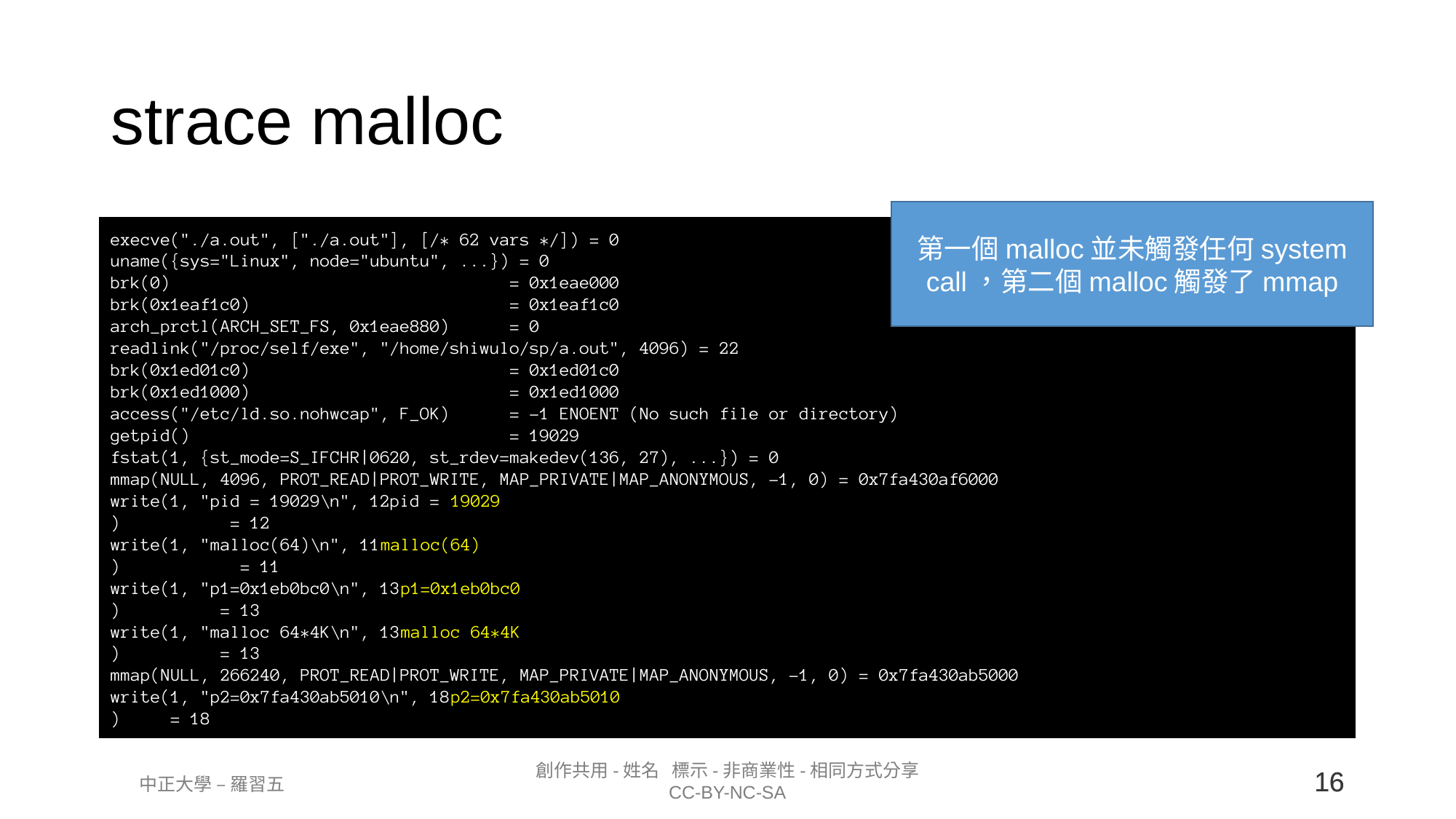

# strace malloc
第一個malloc並未觸發任何system call，第二個malloc觸發了mmap
execve("./a.out", ["./a.out"], [/* 62 vars */]) = 0
uname({sys="Linux", node="ubuntu", ...}) = 0
brk(0)                                  = 0x1eae000
brk(0x1eaf1c0)                          = 0x1eaf1c0
arch_prctl(ARCH_SET_FS, 0x1eae880)      = 0
readlink("/proc/self/exe", "/home/shiwulo/sp/a.out", 4096) = 22
brk(0x1ed01c0)                          = 0x1ed01c0
brk(0x1ed1000)                          = 0x1ed1000
access("/etc/ld.so.nohwcap", F_OK)      = -1 ENOENT (No such file or directory)
getpid()                                = 19029
fstat(1, {st_mode=S_IFCHR|0620, st_rdev=makedev(136, 27), ...}) = 0
mmap(NULL, 4096, PROT_READ|PROT_WRITE, MAP_PRIVATE|MAP_ANONYMOUS, -1, 0) = 0x7fa430af6000
write(1, "pid = 19029\n", 12pid = 19029
)           = 12
write(1, "malloc(64)\n", 11malloc(64)
)            = 11
write(1, "p1=0x1eb0bc0\n", 13p1=0x1eb0bc0
)          = 13
write(1, "malloc 64*4K\n", 13malloc 64*4K
)          = 13
mmap(NULL, 266240, PROT_READ|PROT_WRITE, MAP_PRIVATE|MAP_ANONYMOUS, -1, 0) = 0x7fa430ab5000
write(1, "p2=0x7fa430ab5010\n", 18p2=0x7fa430ab5010
)     = 18